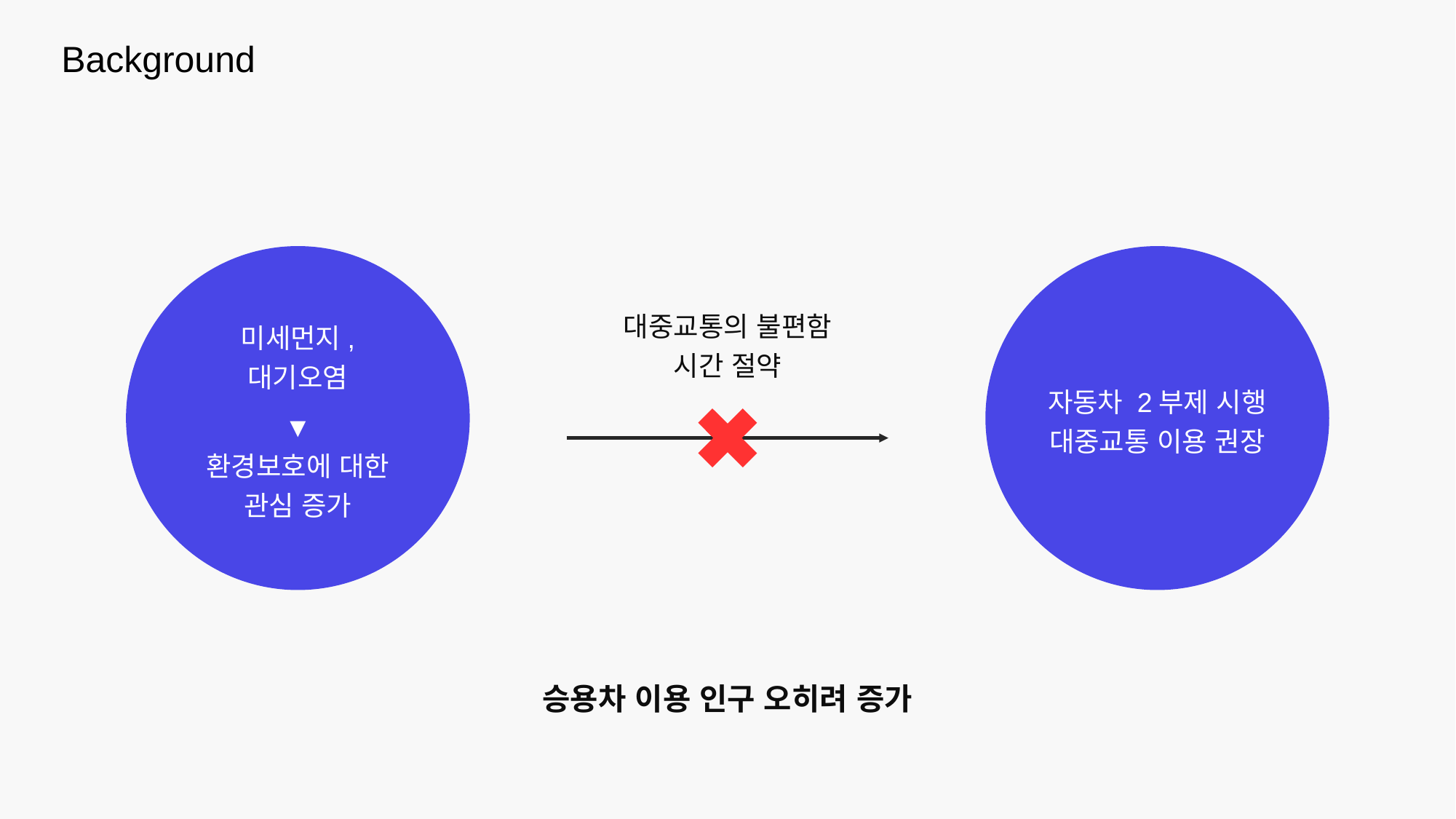

Background
미세먼지, 대기오염
▼
환경보호에 대한
관심 증가
자동차 2부제 시행
대중교통 이용 권장
대중교통의 불편함
시간 절약

승용차 이용 인구 오히려 증가